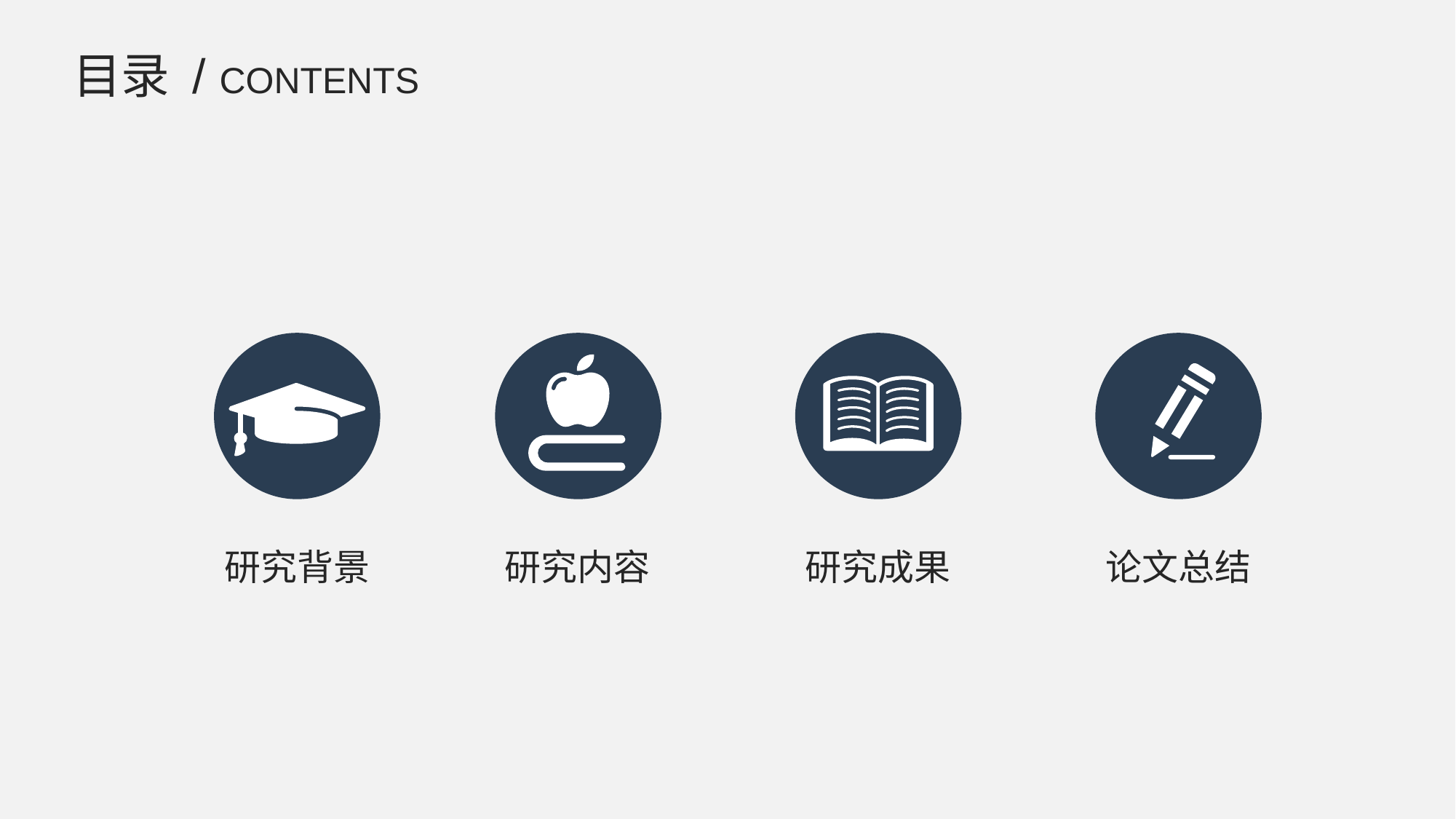

目录 / CONTENTS

研究背景
研究内容
研究成果
论文总结